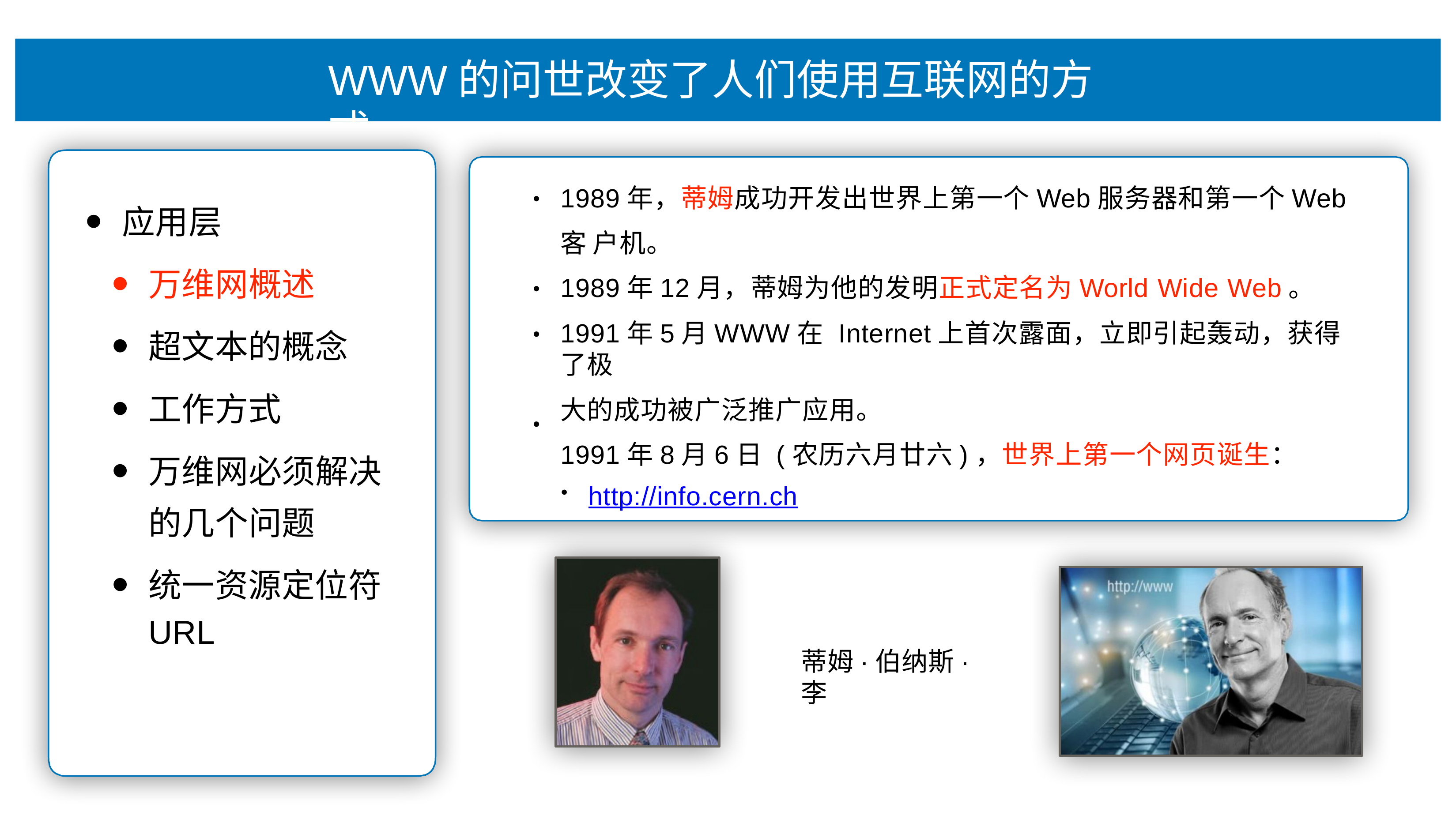

# WWW的问世改变了⼈们使⽤互联⽹的⽅式

1989年，蒂姆成功开发出世界上第⼀个Web服务器和第⼀个Web客 户机。
1989年12⽉，蒂姆为他的发明正式定名为World Wide Web。
1991年5⽉WWW在 Internet上⾸次露⾯，⽴即引起轰动，获得了极
⼤的成功被⼴泛推⼴应⽤。
1991年8⽉6⽇ (农历六⽉廿六)，世界上第⼀个⽹⻚诞⽣：
http://info.cern.ch
•
应⽤层
万维⽹概述
超⽂本的概念
⼯作⽅式
万维⽹必须解决 的⼏个问题
统⼀资源定位符
URL
•
•
•

蒂姆·伯纳斯·李